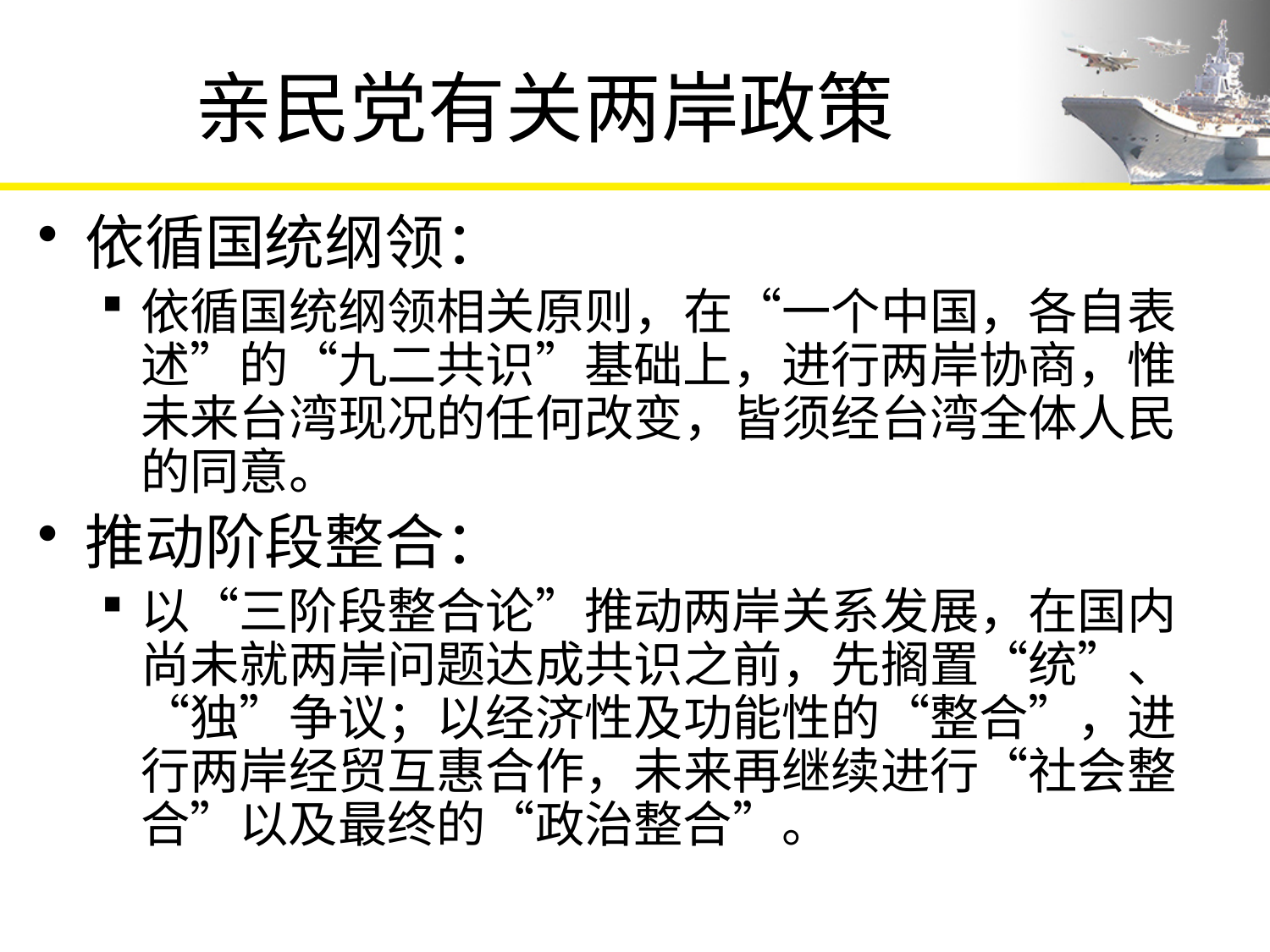

# 亲民党有关两岸政策
依循国统纲领：
依循国统纲领相关原则，在“一个中国，各自表述”的“九二共识”基础上，进行两岸协商，惟未来台湾现况的任何改变，皆须经台湾全体人民的同意。
推动阶段整合：
以“三阶段整合论”推动两岸关系发展，在国内尚未就两岸问题达成共识之前，先搁置“统”、“独”争议；以经济性及功能性的“整合”，进行两岸经贸互惠合作，未来再继续进行“社会整合”以及最终的“政治整合”。